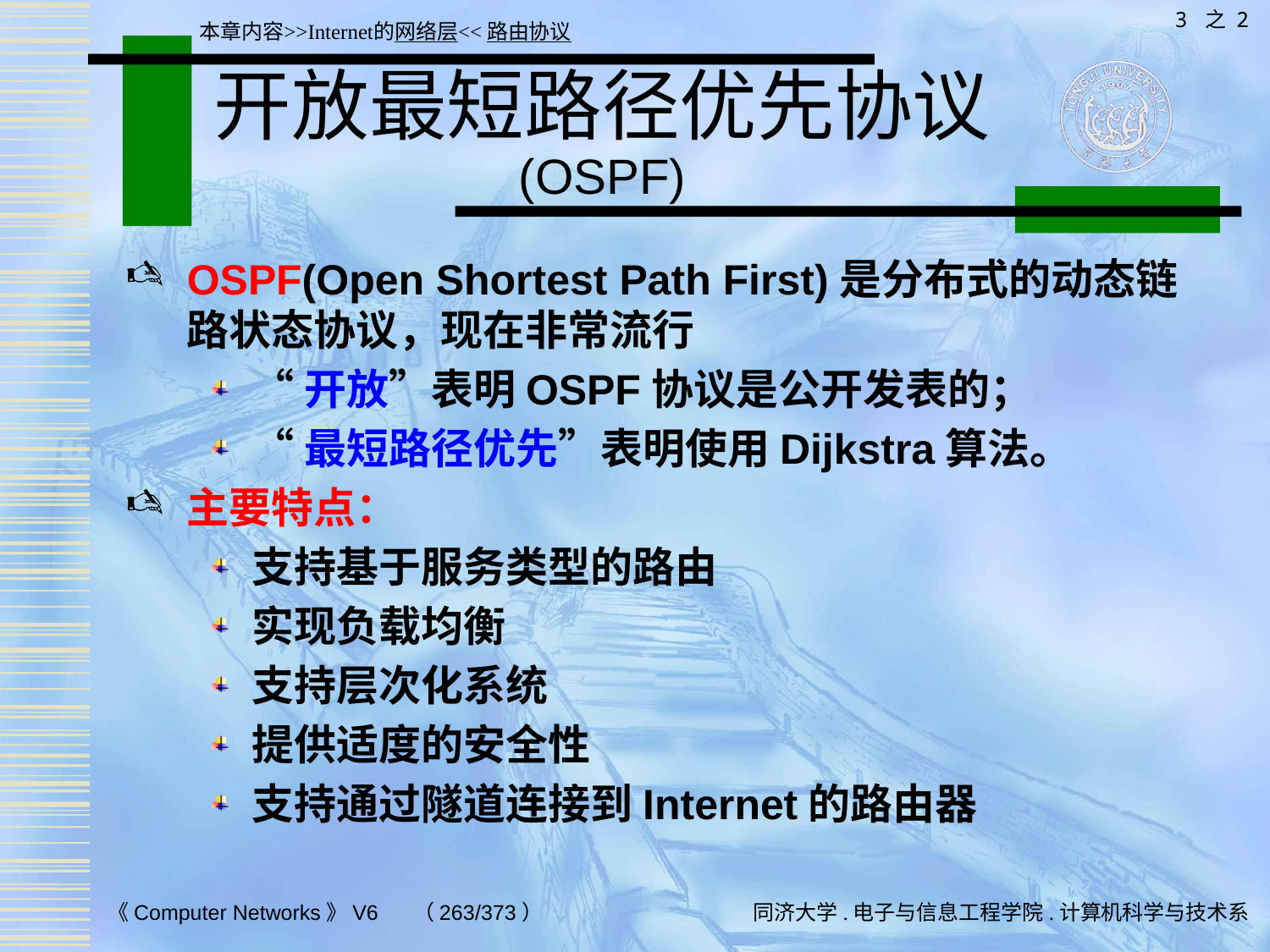

3 之 2
本章内容>>Internet的网络层<<路由协议
# 开放最短路径优先协议 (OSPF)
OSPF(Open Shortest Path First)是分布式的动态链路状态协议，现在非常流行
“开放”表明OSPF协议是公开发表的；
“最短路径优先”表明使用Dijkstra算法。
主要特点：
支持基于服务类型的路由
实现负载均衡
支持层次化系统
提供适度的安全性
支持通过隧道连接到Internet的路由器